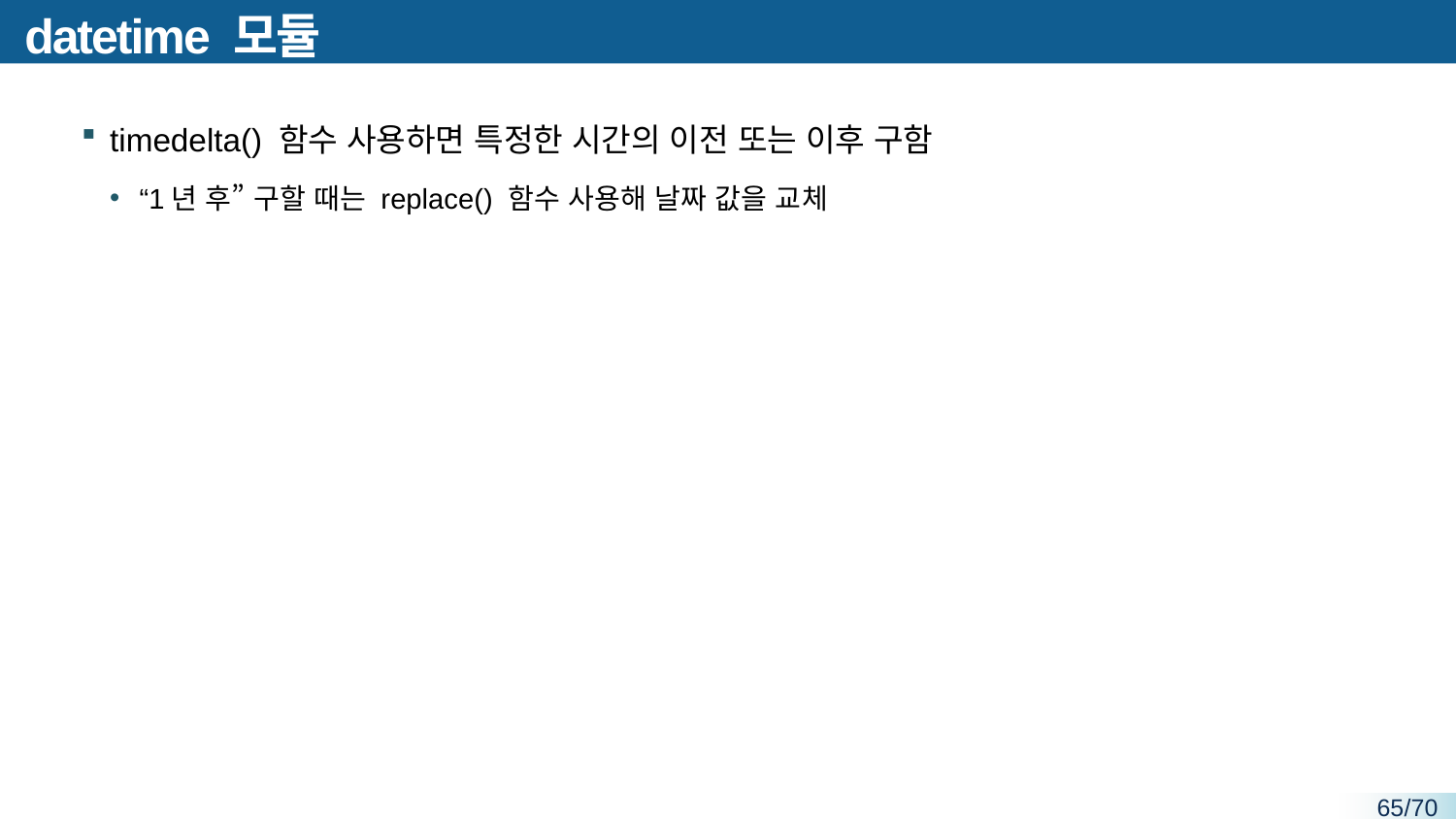

# datetime 모듈
timedelta() 함수 사용하면 특정한 시간의 이전 또는 이후 구함
“1년 후” 구할 때는 replace() 함수 사용해 날짜 값을 교체